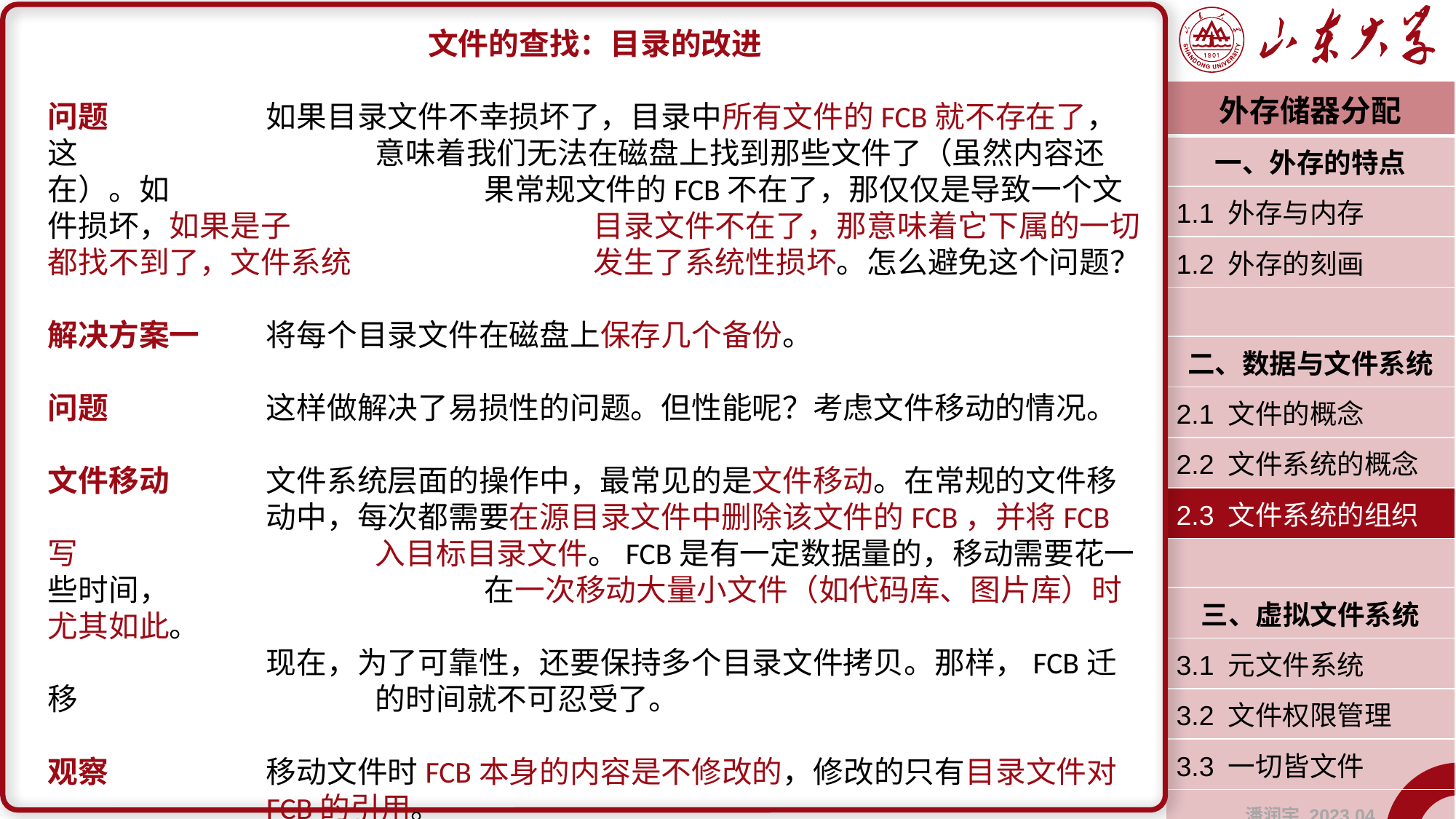

文件的查找：目录的改进

问题		如果目录文件不幸损坏了，目录中所有文件的FCB就不存在了，这			意味着我们无法在磁盘上找到那些文件了（虽然内容还在）。如			果常规文件的FCB不在了，那仅仅是导致一个文件损坏，如果是子			目录文件不在了，那意味着它下属的一切都找不到了，文件系统			发生了系统性损坏。怎么避免这个问题？

解决方案一	将每个目录文件在磁盘上保存几个备份。

问题		这样做解决了易损性的问题。但性能呢？考虑文件移动的情况。

文件移动	文件系统层面的操作中，最常见的是文件移动。在常规的文件移			动中，每次都需要在源目录文件中删除该文件的FCB，并将FCB写			入目标目录文件。FCB是有一定数据量的，移动需要花一些时间，			在一次移动大量小文件（如代码库、图片库）时尤其如此。
		现在，为了可靠性，还要保持多个目录文件拷贝。那样，FCB迁移			的时间就不可忍受了。

观察		移动文件时FCB本身的内容是不修改的，修改的只有目录文件对			FCB的引用。
| 外存储器分配 |
| --- |
| 一、外存的特点 |
| 1.1 外存与内存 |
| 1.2 外存的刻画 |
|  |
| 二、数据与文件系统 |
| 2.1 文件的概念 |
| 2.2 文件系统的概念 |
| 2.3 文件系统的组织 |
|  |
| 三、虚拟文件系统 |
| 3.1 元文件系统 |
| 3.2 文件权限管理 |
| 3.3 一切皆文件 |
| 潘润宇 2023.04 |